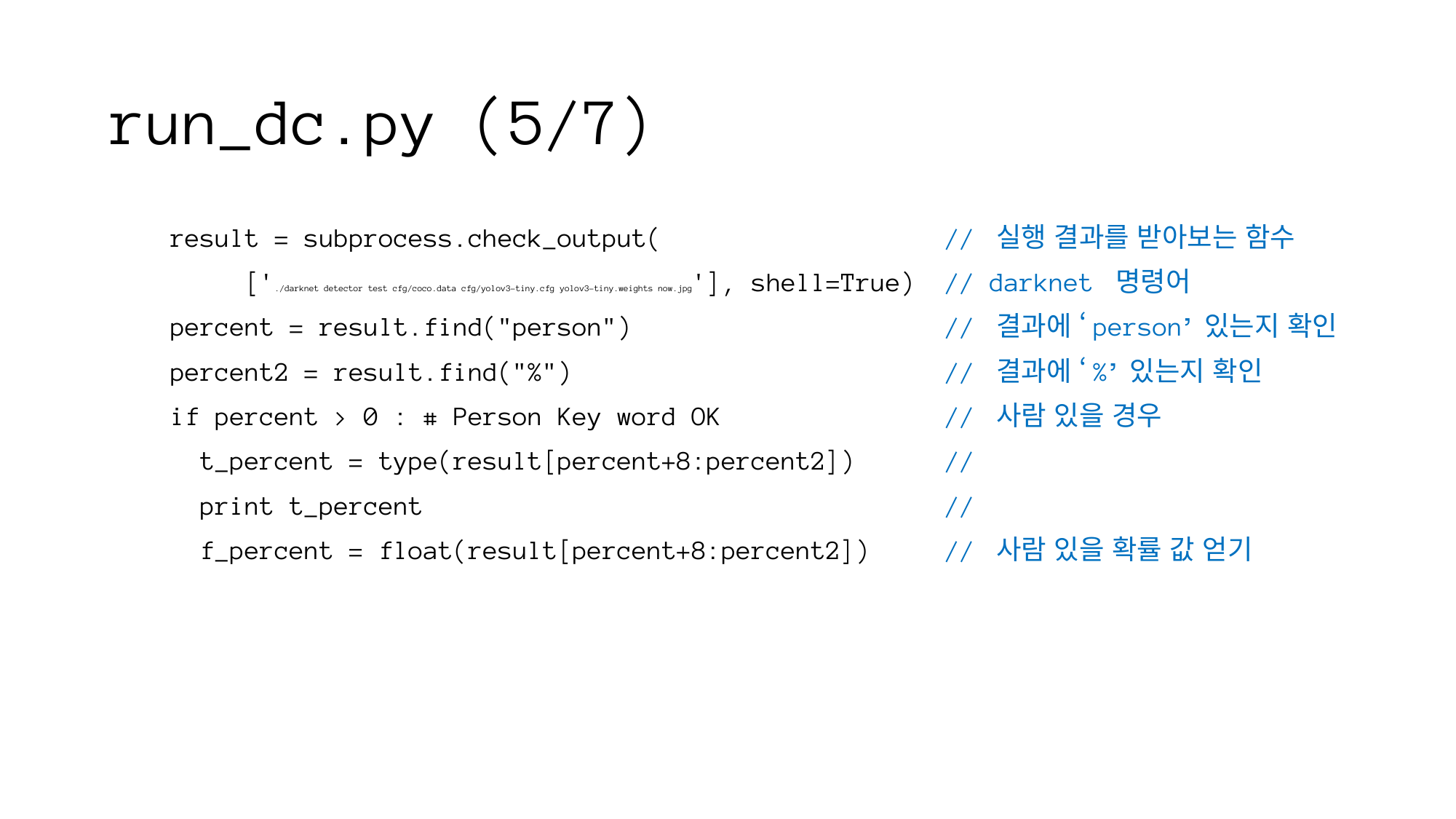

# run_dc.py (5/7)
    result = subprocess.check_output(
         ['./darknet detector test cfg/coco.data cfg/yolov3-tiny.cfg yolov3-tiny.weights now.jpg'], shell=True)
    percent = result.find("person")
    percent2 = result.find("%")
    if percent > 0 : # Person Key word OK
      t_percent = type(result[percent+8:percent2])
      print t_percent
      f_percent = float(result[percent+8:percent2])
// 실행 결과를 받아보는 함수
// darknet 명령어
// 결과에 ‘person’있는지 확인
// 결과에 ‘%’있는지 확인
// 사람 있을 경우
//
//
// 사람 있을 확률 값 얻기